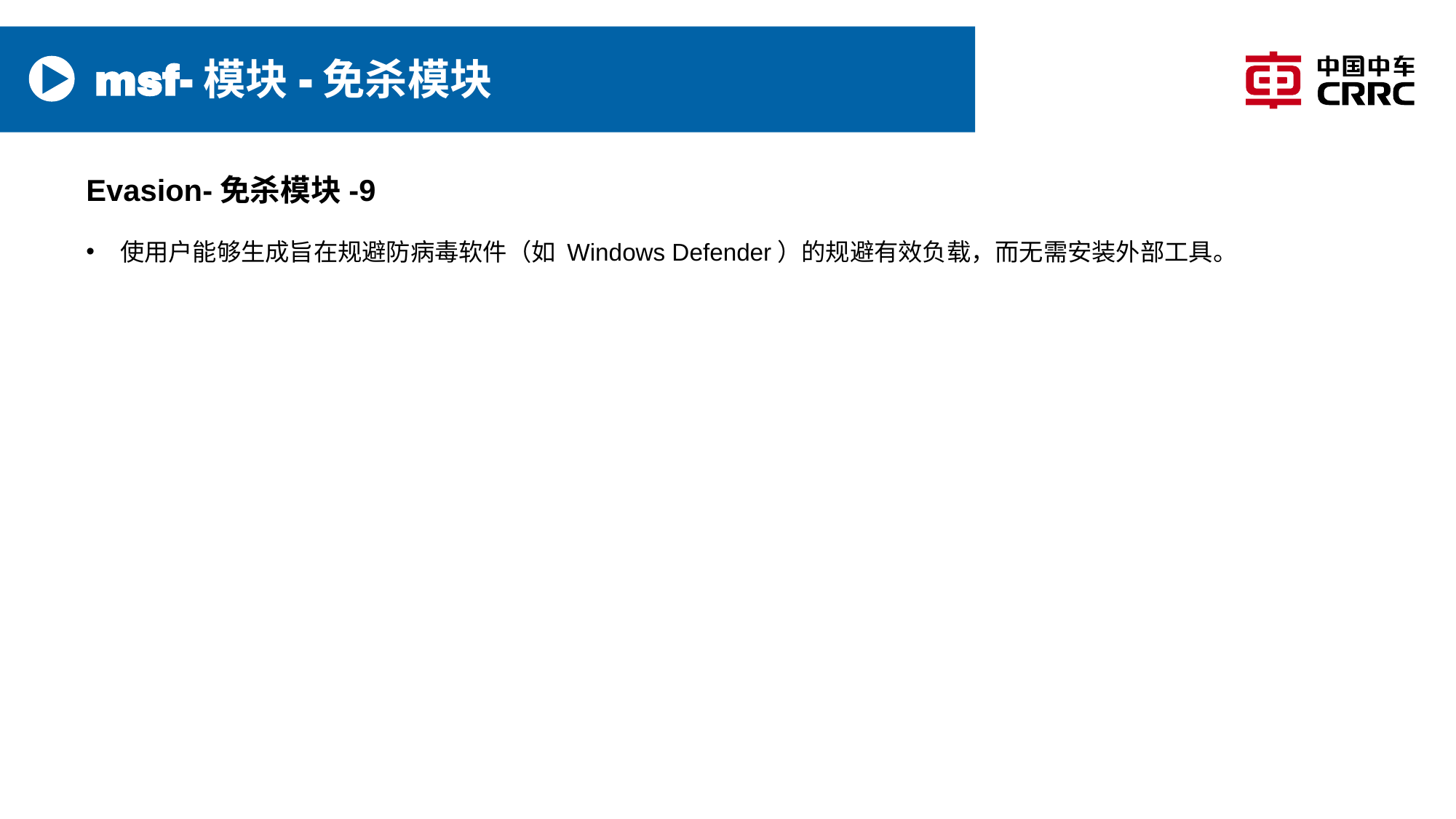

# msf-模块-免杀模块
Evasion-免杀模块-9

使用户能够生成旨在规避防病毒软件（如 Windows Defender）的规避有效负载，而无需安装外部工具。
58